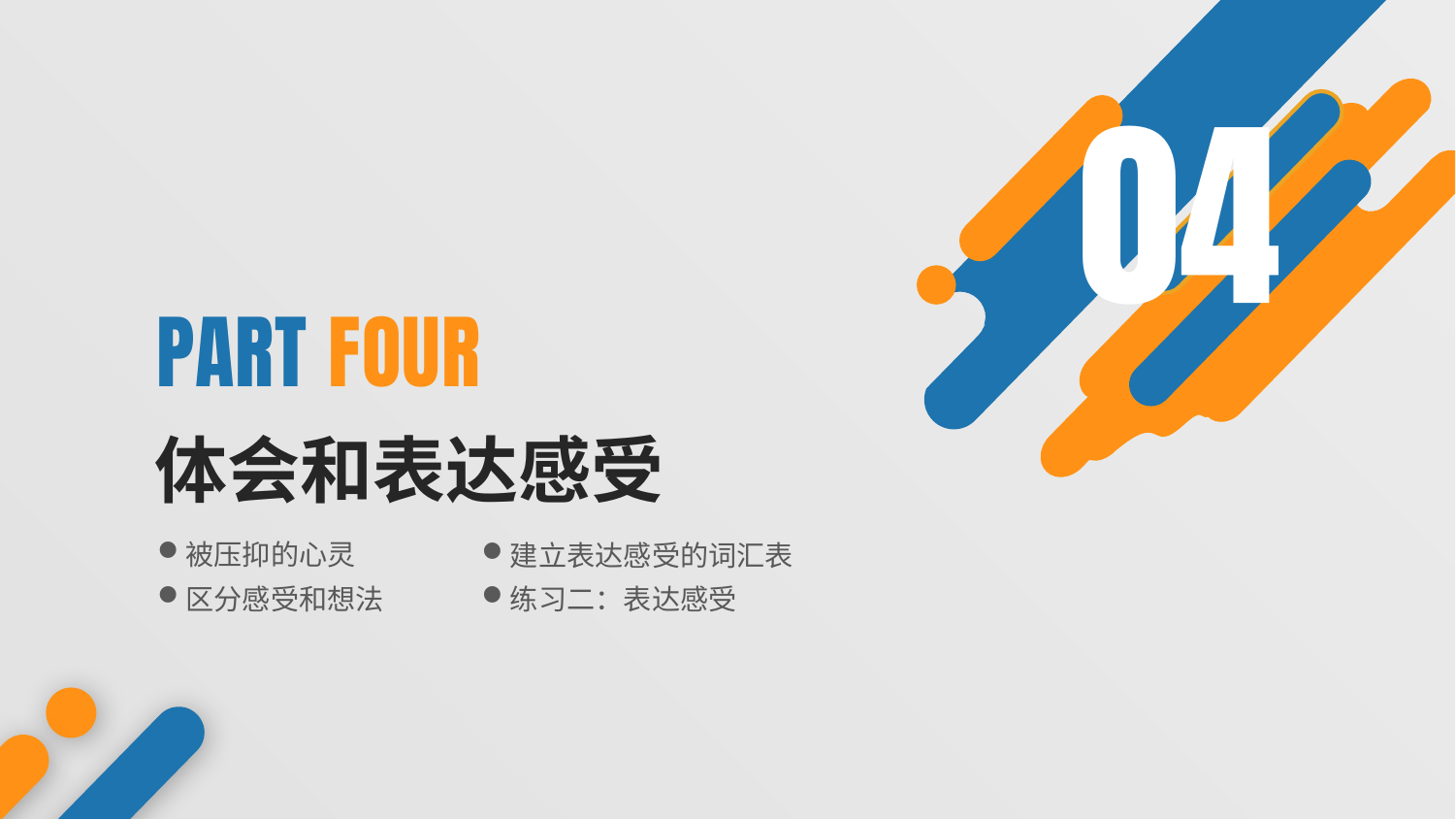

04
PART FOUR
体会和表达感受
被压抑的心灵
建立表达感受的词汇表
区分感受和想法
练习二：表达感受